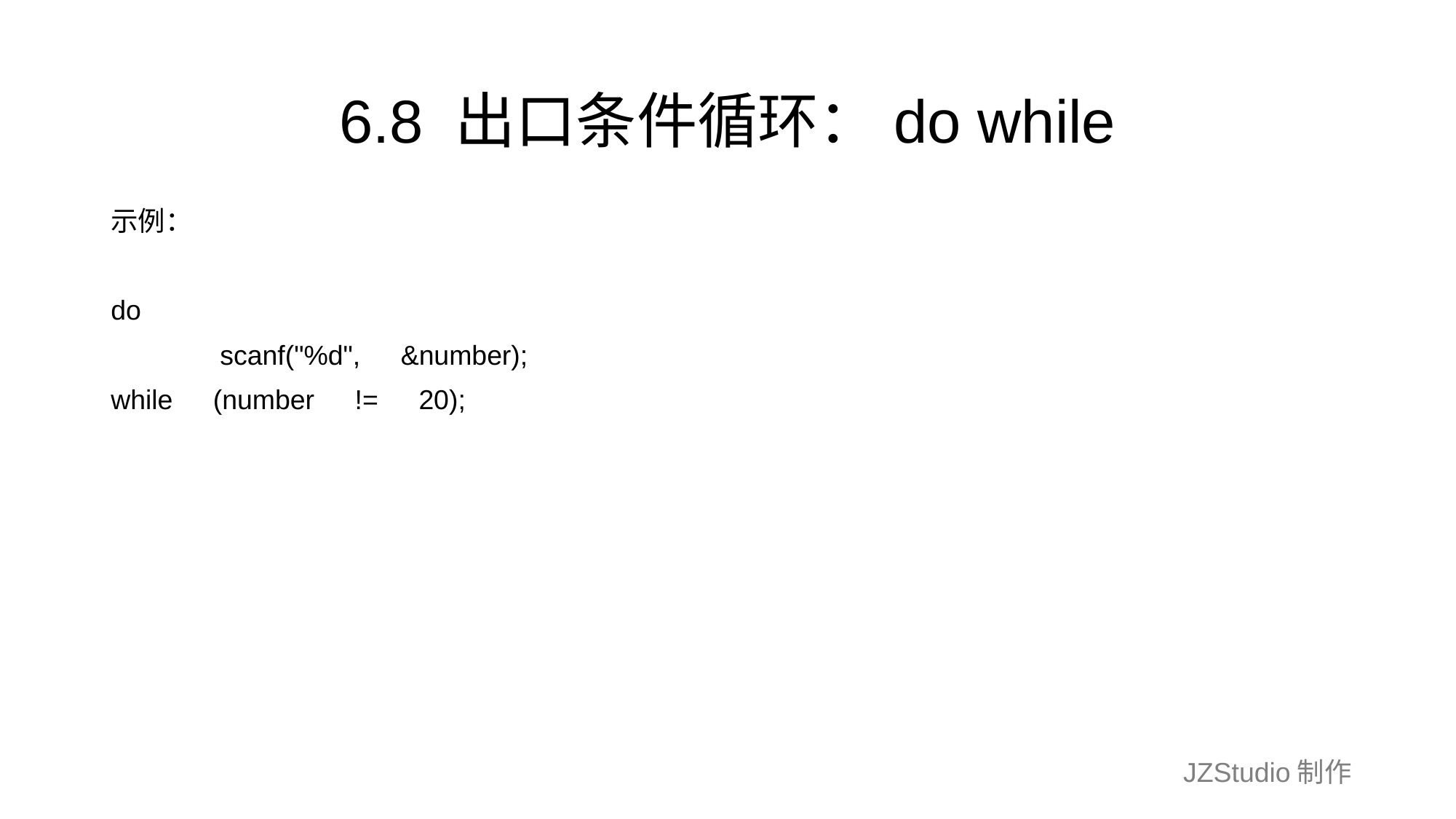

# 6.8 出口条件循环：do while
示例：

do
	scanf("%d",　&number);
while　(number　!=　20);